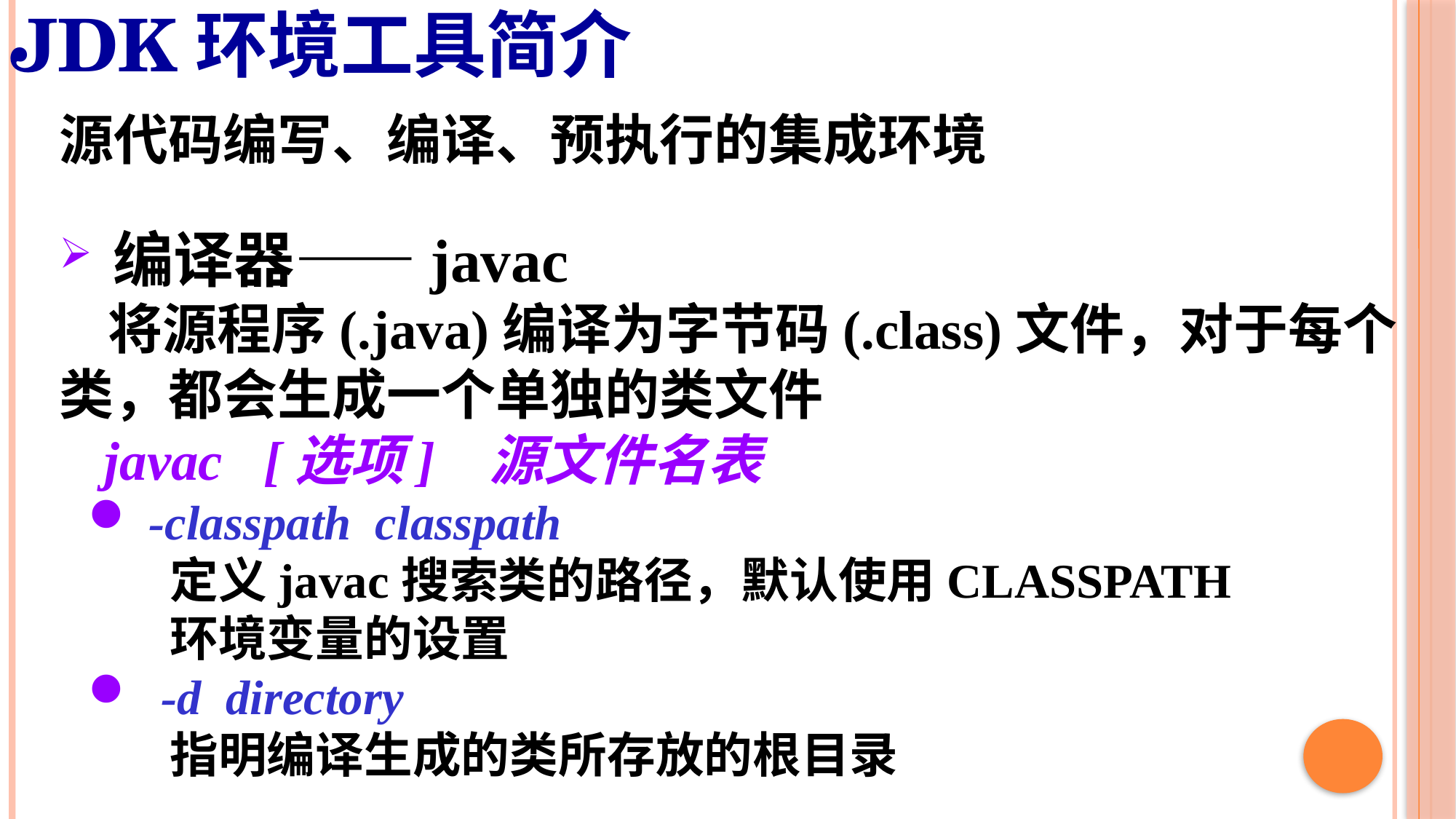

# JDK环境工具简介
源代码编写、编译、预执行的集成环境

 编译器——javac
    将源程序(.java)编译为字节码(.class)文件，对于每个类，都会生成一个单独的类文件
     javac   [选项]   源文件名表
 -classpath  classpath
    定义javac搜索类的路径，默认使用CLASSPATH
    环境变量的设置
  -d  directory
    指明编译生成的类所存放的根目录

22